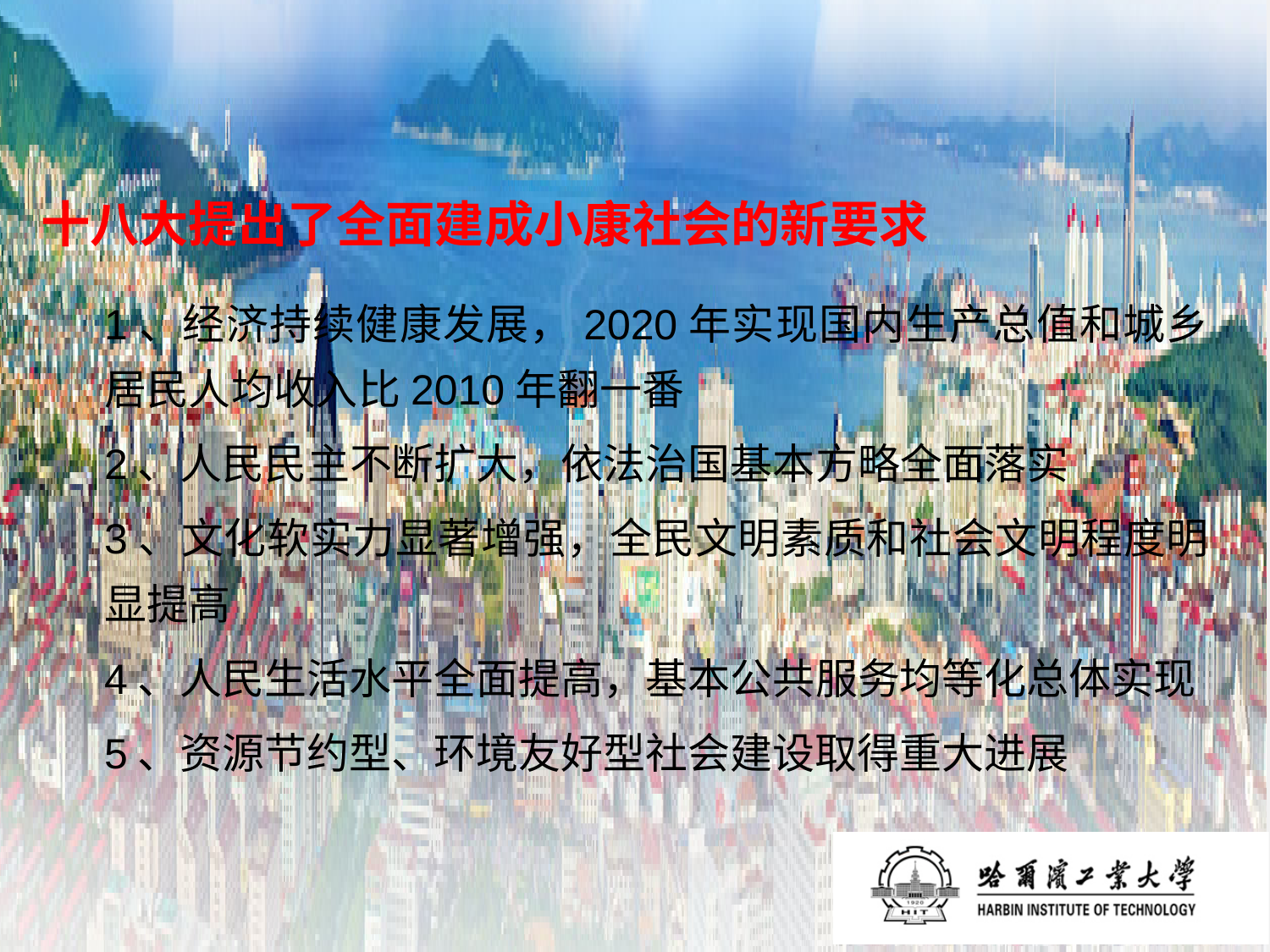

# 十八大提出了全面建成小康社会的新要求
1、经济持续健康发展，2020年实现国内生产总值和城乡居民人均收入比2010年翻一番
2、人民民主不断扩大，依法治国基本方略全面落实
3、文化软实力显著增强，全民文明素质和社会文明程度明显提高
4、人民生活水平全面提高，基本公共服务均等化总体实现
5、资源节约型、环境友好型社会建设取得重大进展